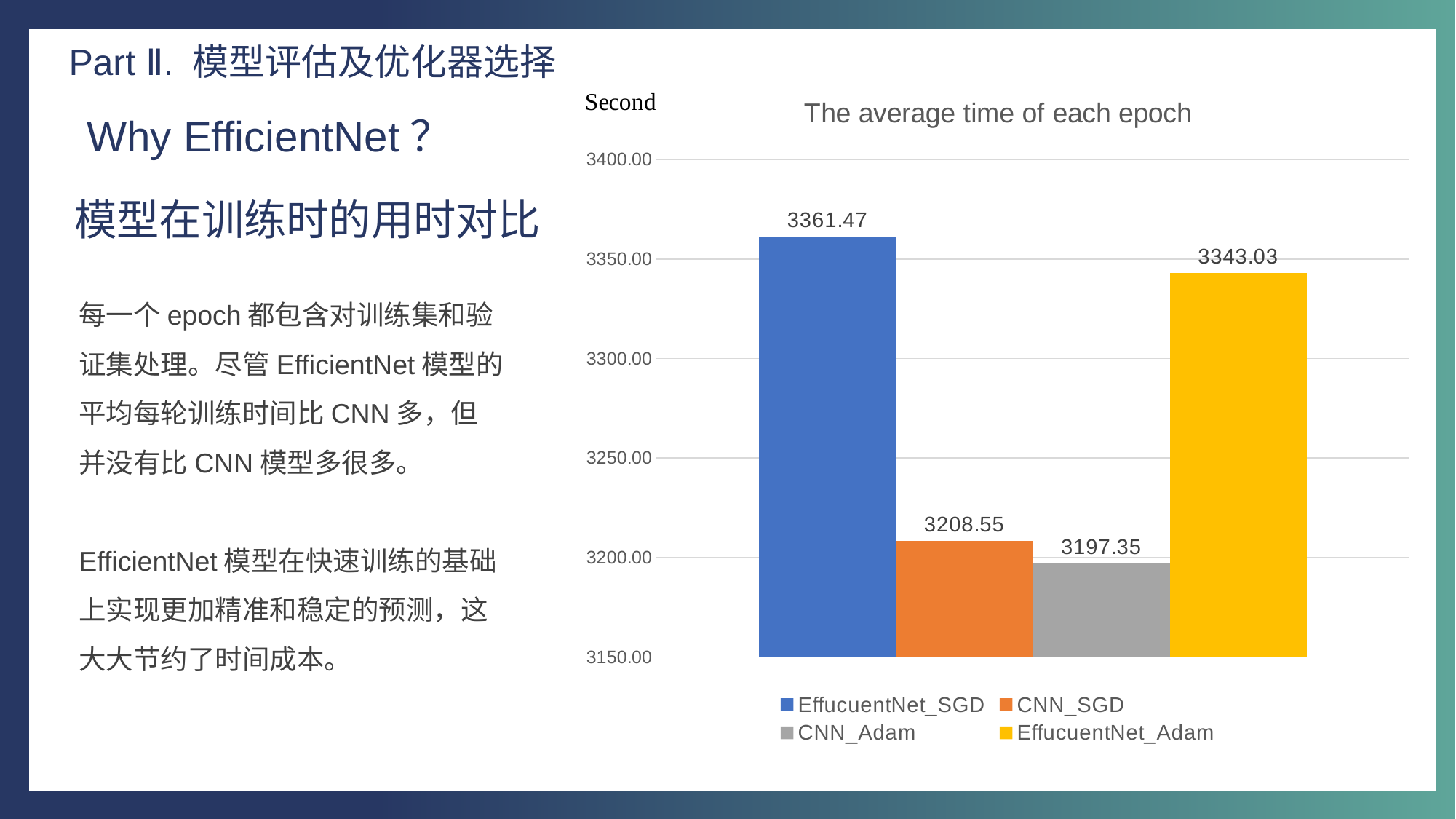

Part Ⅱ. 模型评估及优化器选择

### Chart: The average time of each epoch

| Category |  |  |  |  |
|---|---|---|---|---|
Why EfficientNet？
模型在训练时的用时对比
每一个epoch都包含对训练集和验证集处理。尽管EfficientNet模型的平均每轮训练时间比CNN多，但并没有比CNN模型多很多。

EfficientNet模型在快速训练的基础上实现更加精准和稳定的预测，这大大节约了时间成本。